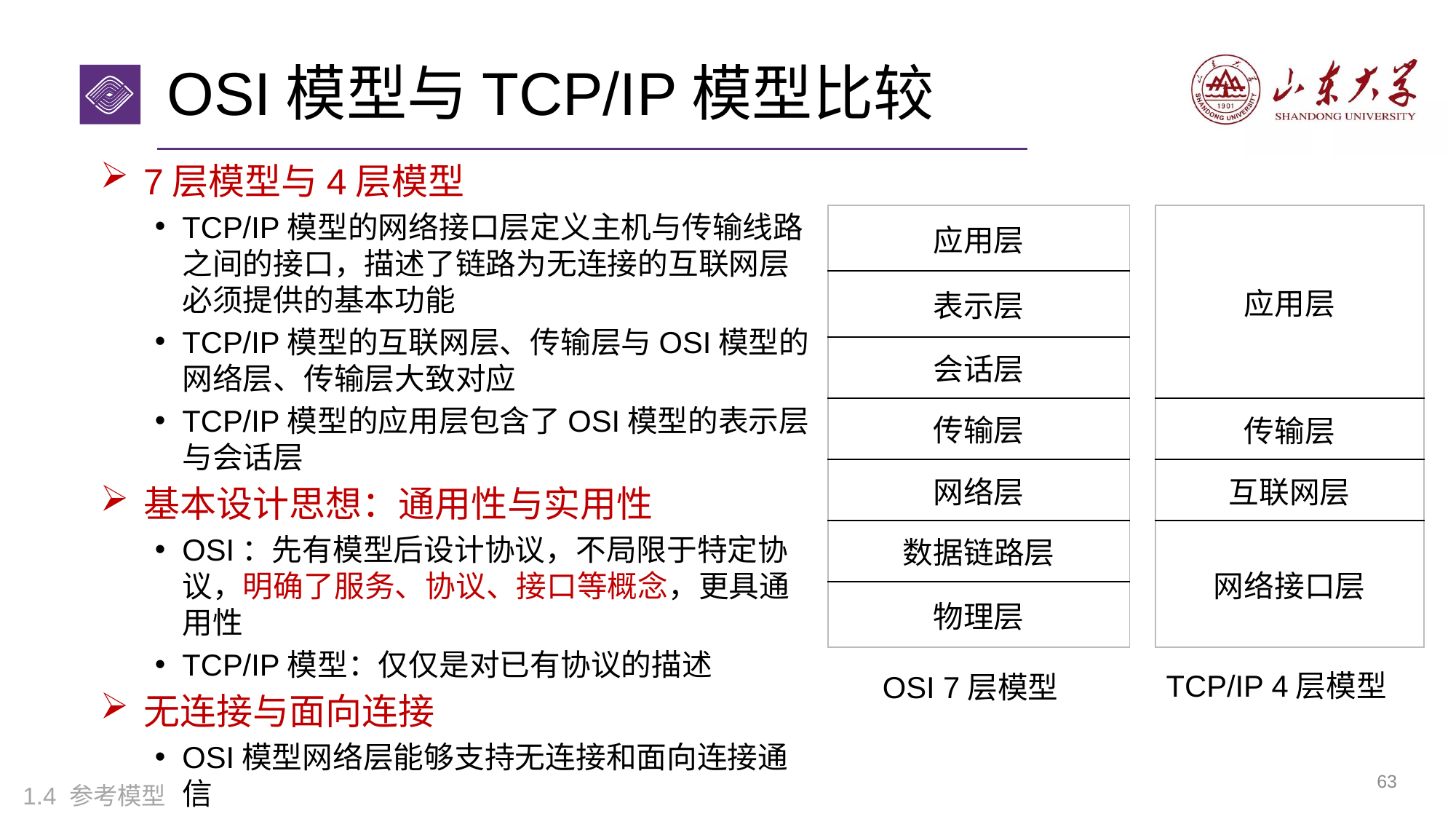

# OSI模型与TCP/IP模型比较
7层模型与4层模型
TCP/IP模型的网络接口层定义主机与传输线路之间的接口，描述了链路为无连接的互联网层必须提供的基本功能
TCP/IP模型的互联网层、传输层与OSI模型的网络层、传输层大致对应
TCP/IP模型的应用层包含了OSI模型的表示层与会话层
基本设计思想：通用性与实用性
OSI：先有模型后设计协议，不局限于特定协议，明确了服务、协议、接口等概念，更具通用性
TCP/IP模型：仅仅是对已有协议的描述
无连接与面向连接
OSI模型网络层能够支持无连接和面向连接通信
TCP/IP模型的网络层仅支持无连接通信（IP）

| 应用层 |
| --- |
| 表示层 |
| 会话层 |
| 传输层 |
| 网络层 |
| 数据链路层 |
| 物理层 |
| 应用层 |
| --- |
| 传输层 |
| 互联网层 |
| 网络接口层 |
TCP/IP 4层模型
OSI 7层模型
63
1.4 参考模型